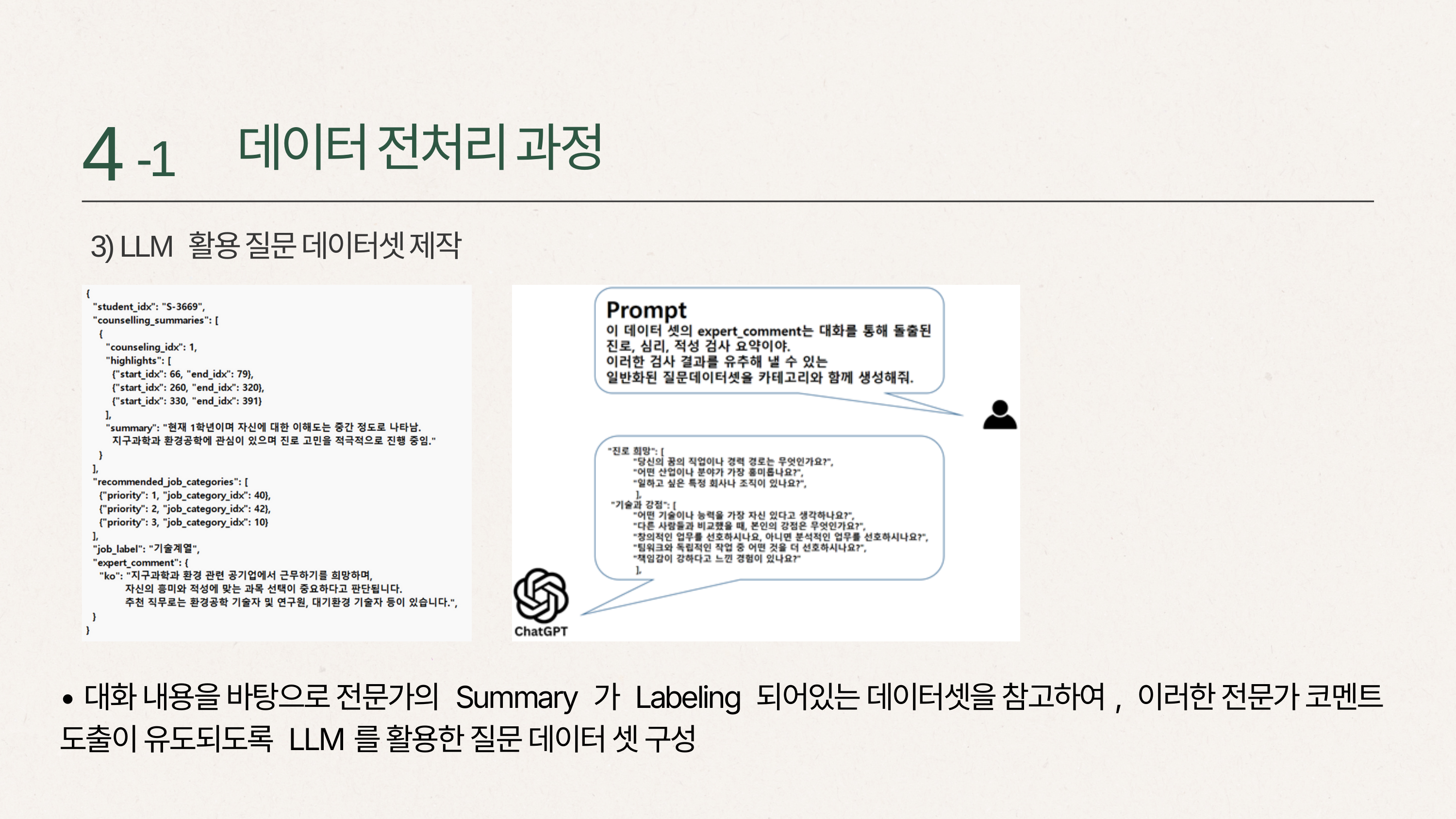

4
-1
데이터 전처리 과정

 3) LLM 활용 질문 데이터셋 제작

•대화 내용을 바탕으로 전문가의 Summary 가 Labeling 되어있는 데이터셋을 참고하여, 이러한 전문가 코멘트 도출이 유도되도록 LLM를 활용한 질문 데이터 셋 구성